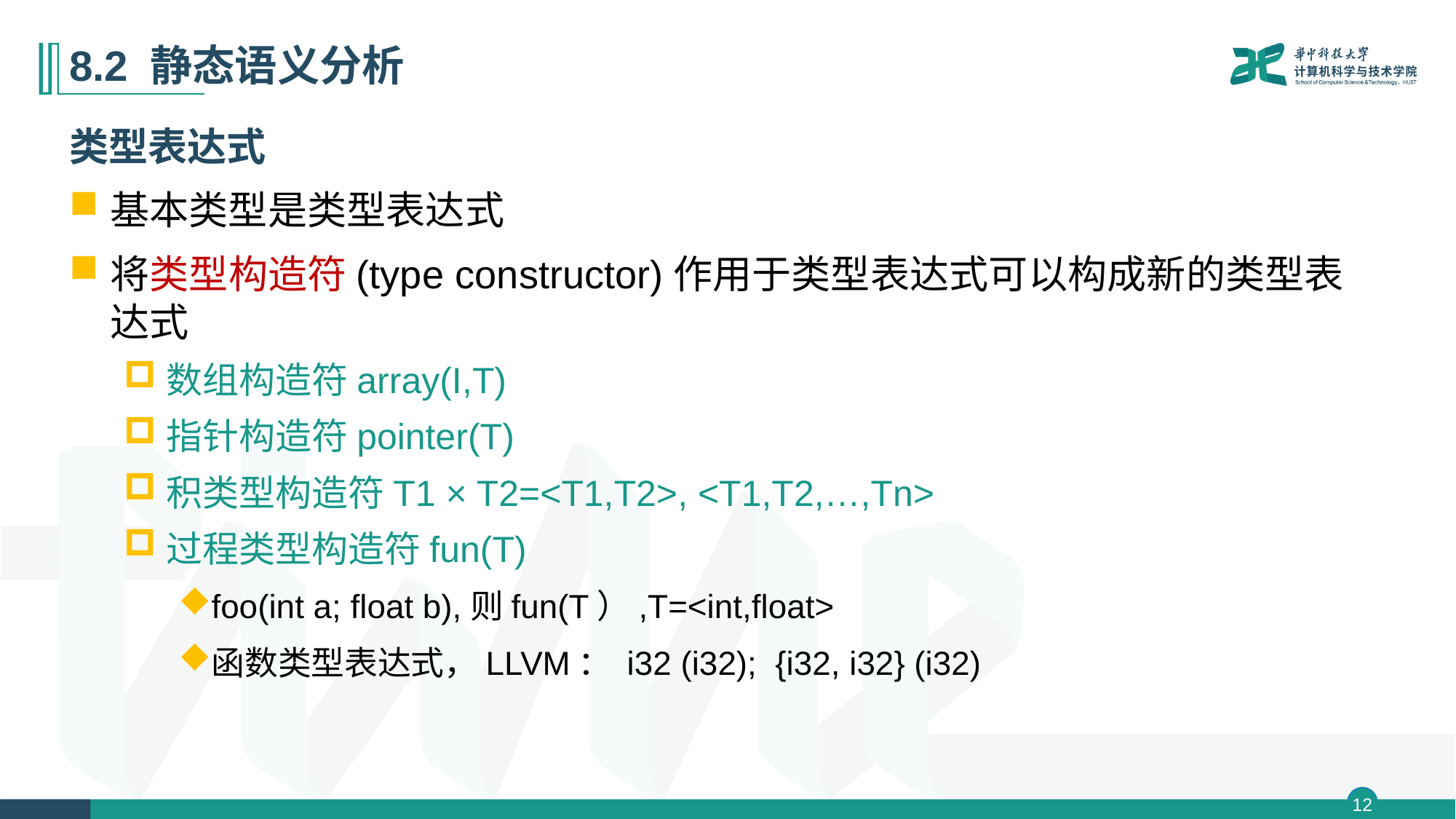

# 8.2 静态语义分析
类型表达式
基本类型是类型表达式
将类型构造符(type constructor)作用于类型表达式可以构成新的类型表达式
数组构造符array(I,T)
指针构造符pointer(T)
积类型构造符T1 × T2=<T1,T2>, <T1,T2,…,Tn>
过程类型构造符fun(T)
foo(int a; float b),则fun(T）,T=<int,float>
函数类型表达式，LLVM： i32 (i32);  {i32, i32} (i32)